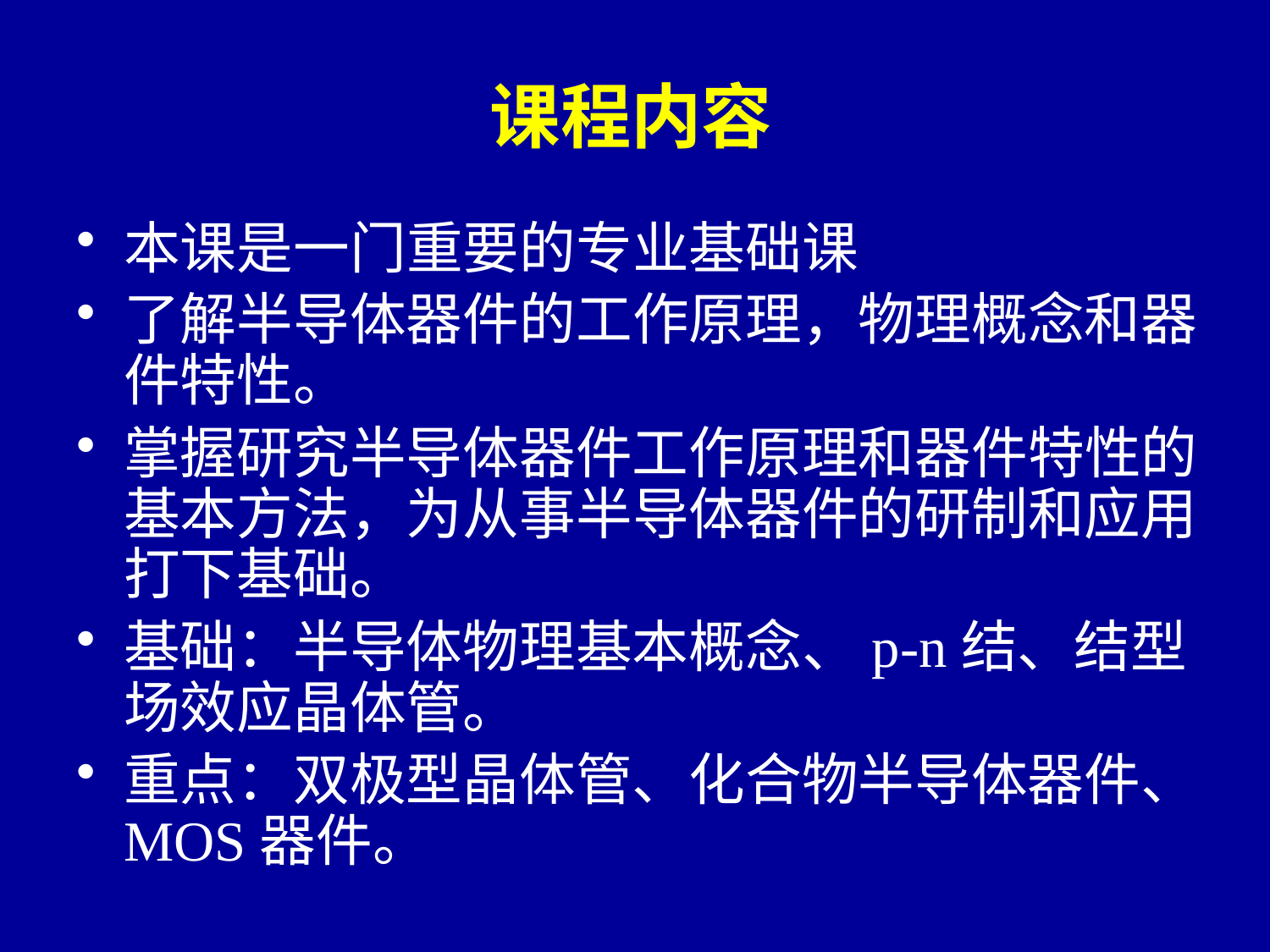

课程内容
本课是一门重要的专业基础课
了解半导体器件的工作原理，物理概念和器件特性。
掌握研究半导体器件工作原理和器件特性的基本方法，为从事半导体器件的研制和应用打下基础。
基础：半导体物理基本概念、p-n结、结型场效应晶体管。
重点：双极型晶体管、化合物半导体器件、MOS器件。